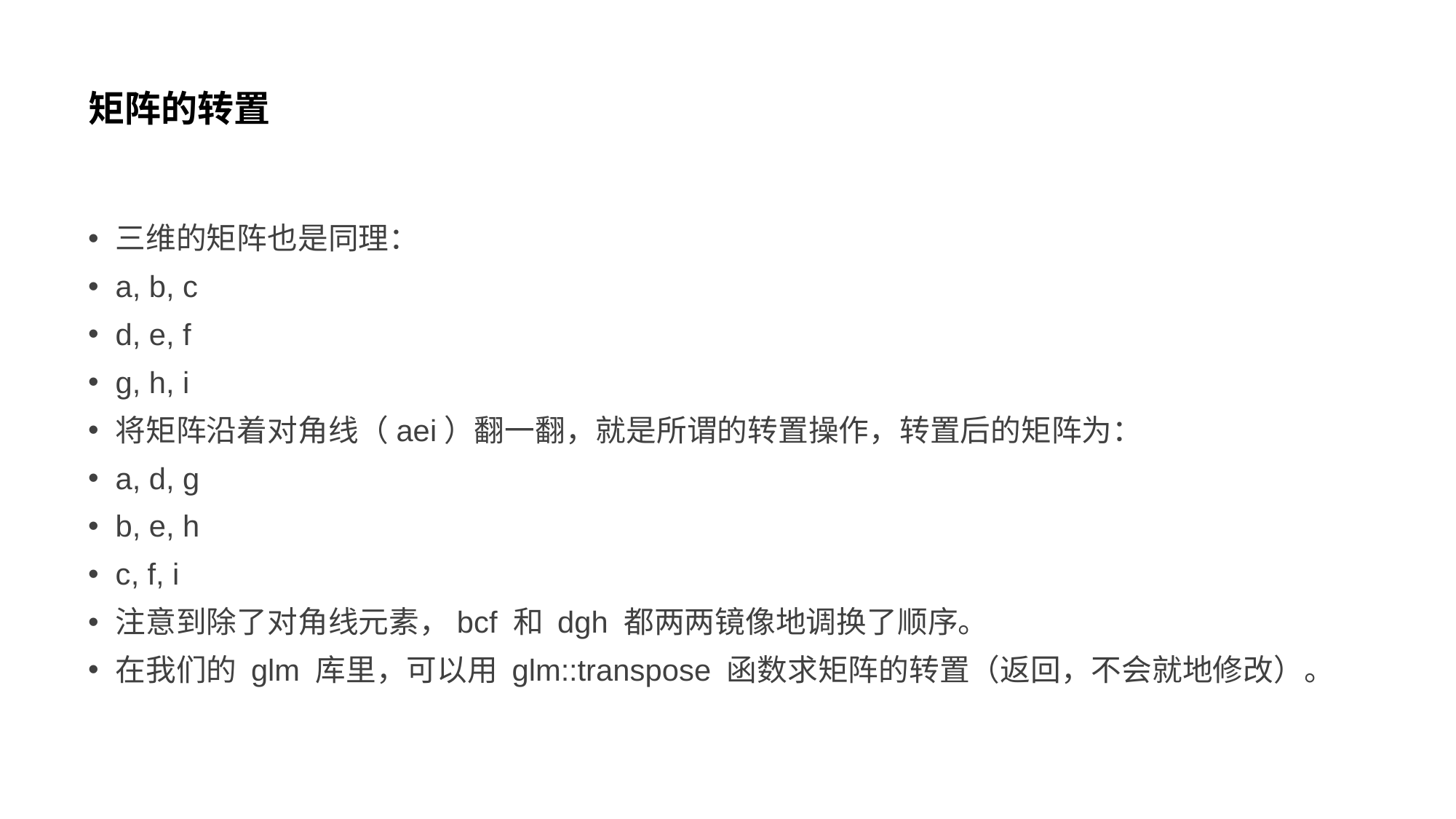

# 矩阵的转置
三维的矩阵也是同理：
a, b, c
d, e, f
g, h, i
将矩阵沿着对角线（aei）翻一翻，就是所谓的转置操作，转置后的矩阵为：
a, d, g
b, e, h
c, f, i
注意到除了对角线元素，bcf 和 dgh 都两两镜像地调换了顺序。
在我们的 glm 库里，可以用 glm::transpose 函数求矩阵的转置（返回，不会就地修改）。